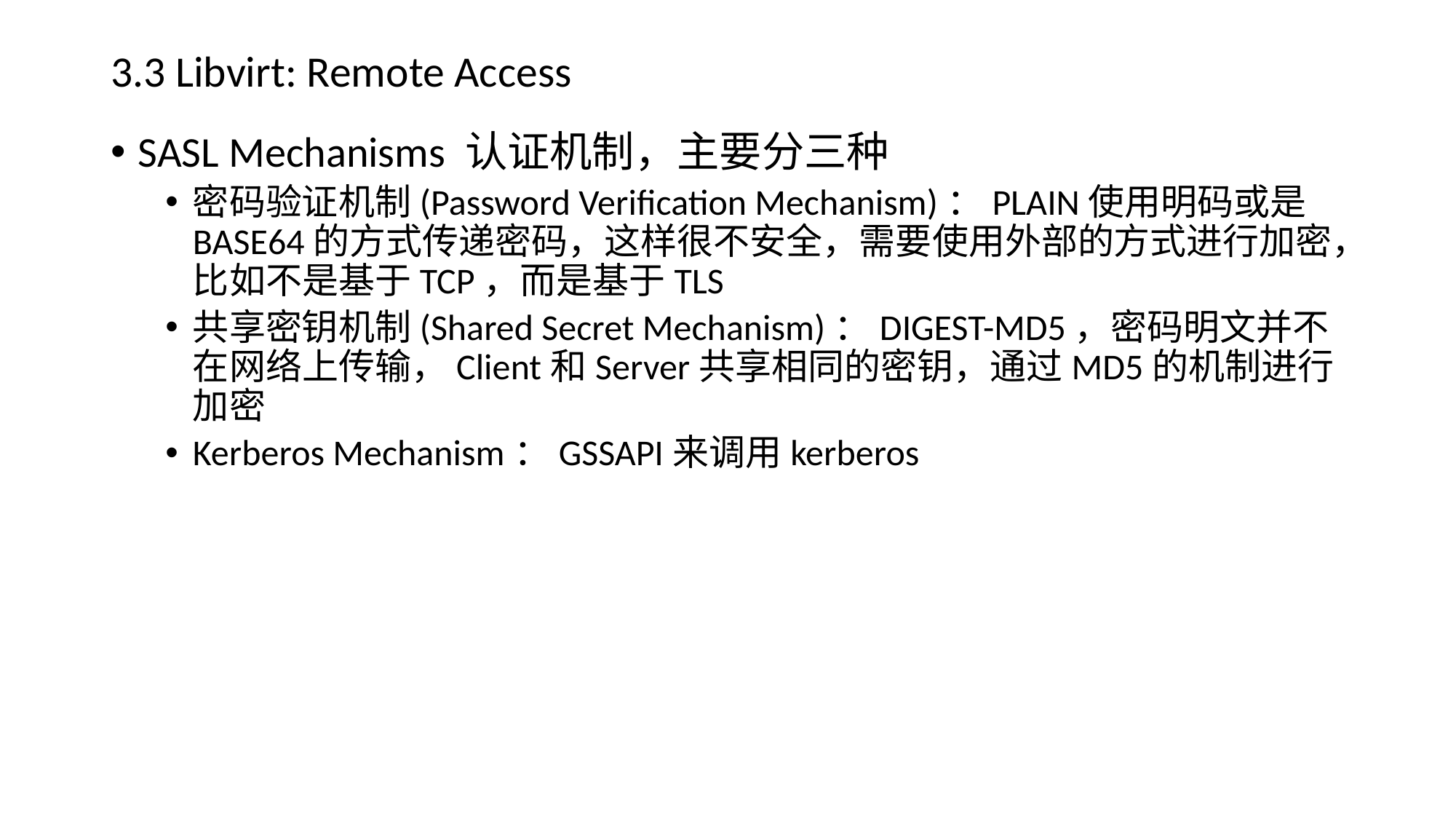

# 3.3 Libvirt: Remote Access
SASL Mechanisms 认证机制，主要分三种
密码验证机制(Password Verification Mechanism)：PLAIN使用明码或是BASE64的方式传递密码，这样很不安全，需要使用外部的方式进行加密，比如不是基于TCP，而是基于TLS
共享密钥机制(Shared Secret Mechanism)：DIGEST-MD5，密码明文并不在网络上传输，Client和Server共享相同的密钥，通过MD5的机制进行加密
Kerberos Mechanism：GSSAPI来调用kerberos